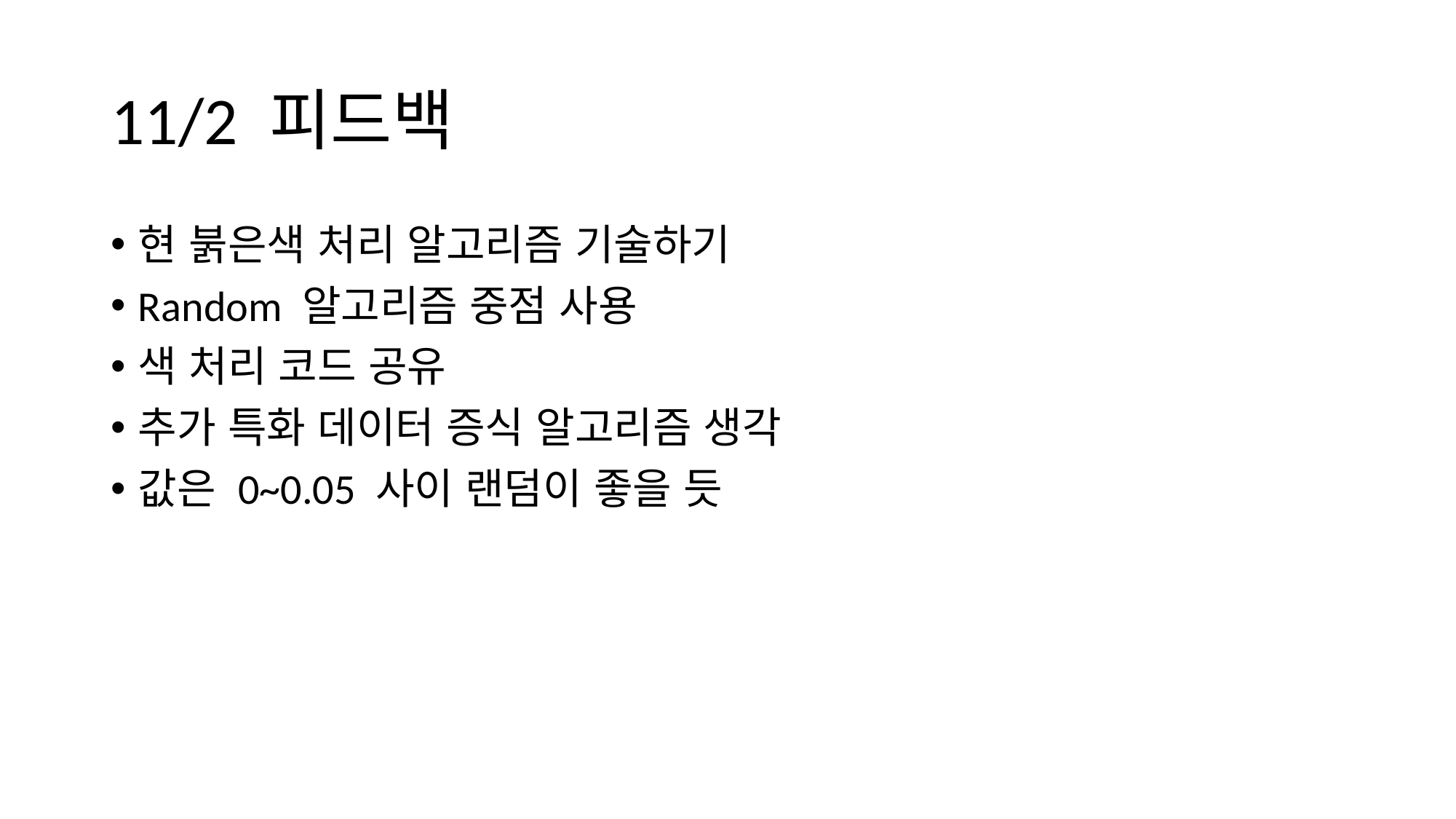

# 11/2 피드백
현 붉은색 처리 알고리즘 기술하기
Random 알고리즘 중점 사용
색 처리 코드 공유
추가 특화 데이터 증식 알고리즘 생각
값은 0~0.05 사이 랜덤이 좋을 듯